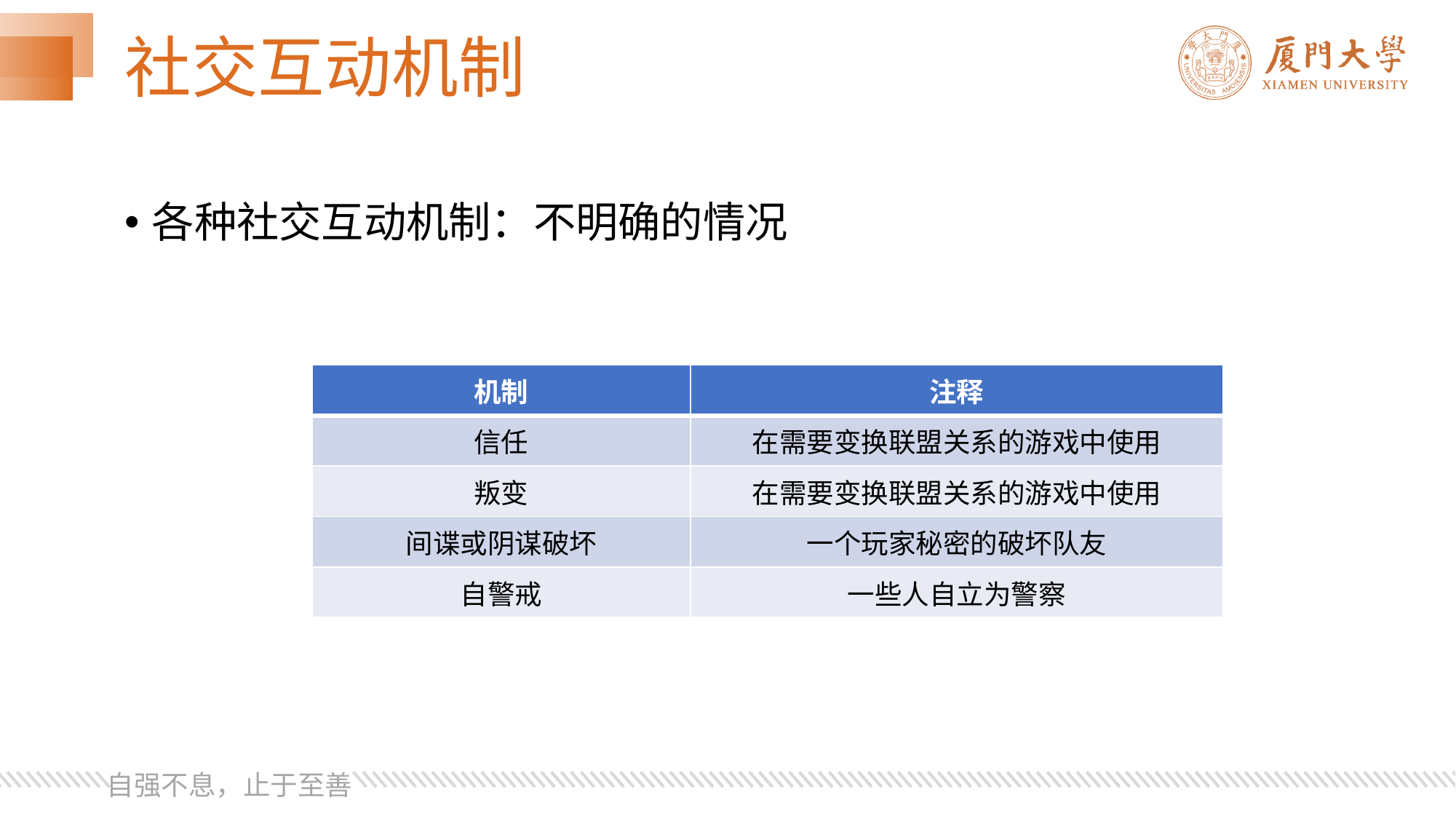

# 社交互动机制
各种社交互动机制：不明确的情况
| 机制 | 注释 |
| --- | --- |
| 信任 | 在需要变换联盟关系的游戏中使用 |
| 叛变 | 在需要变换联盟关系的游戏中使用 |
| 间谍或阴谋破坏 | 一个玩家秘密的破坏队友 |
| 自警戒 | 一些人自立为警察 |